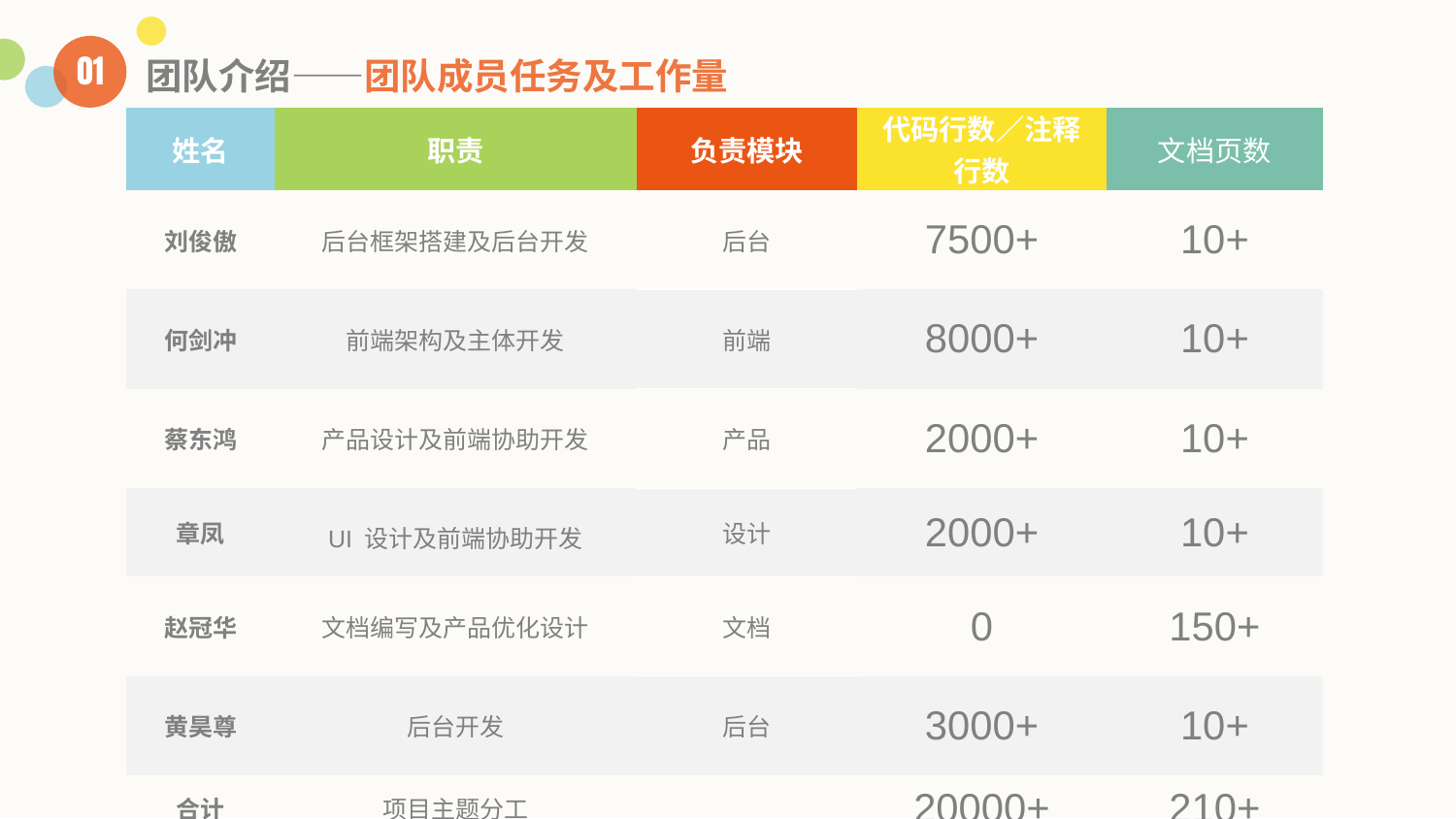

01

团队介绍——团队成员任务及工作量

| 姓名 | 职责 | 负责模块 | 代码行数／注释行数 | 文档页数 |
| --- | --- | --- | --- | --- |
| 刘俊傲 | 后台框架搭建及后台开发 | 后台 | 7500+ | 10+ |
| 何剑冲 | 前端架构及主体开发 | 前端 | 8000+ | 10+ |
| 蔡东鸿 | 产品设计及前端协助开发 | 产品 | 2000+ | 10+ |
| 章凤 | UI 设计及前端协助开发 | 设计 | 2000+ | 10+ |
| 赵冠华 | 文档编写及产品优化设计 | 文档 | 0 | 150+ |
| 黄昊尊 | 后台开发 | 后台 | 3000+ | 10+ |
| 合计 | 项目主题分工 |  | 20000+ | 210+ |